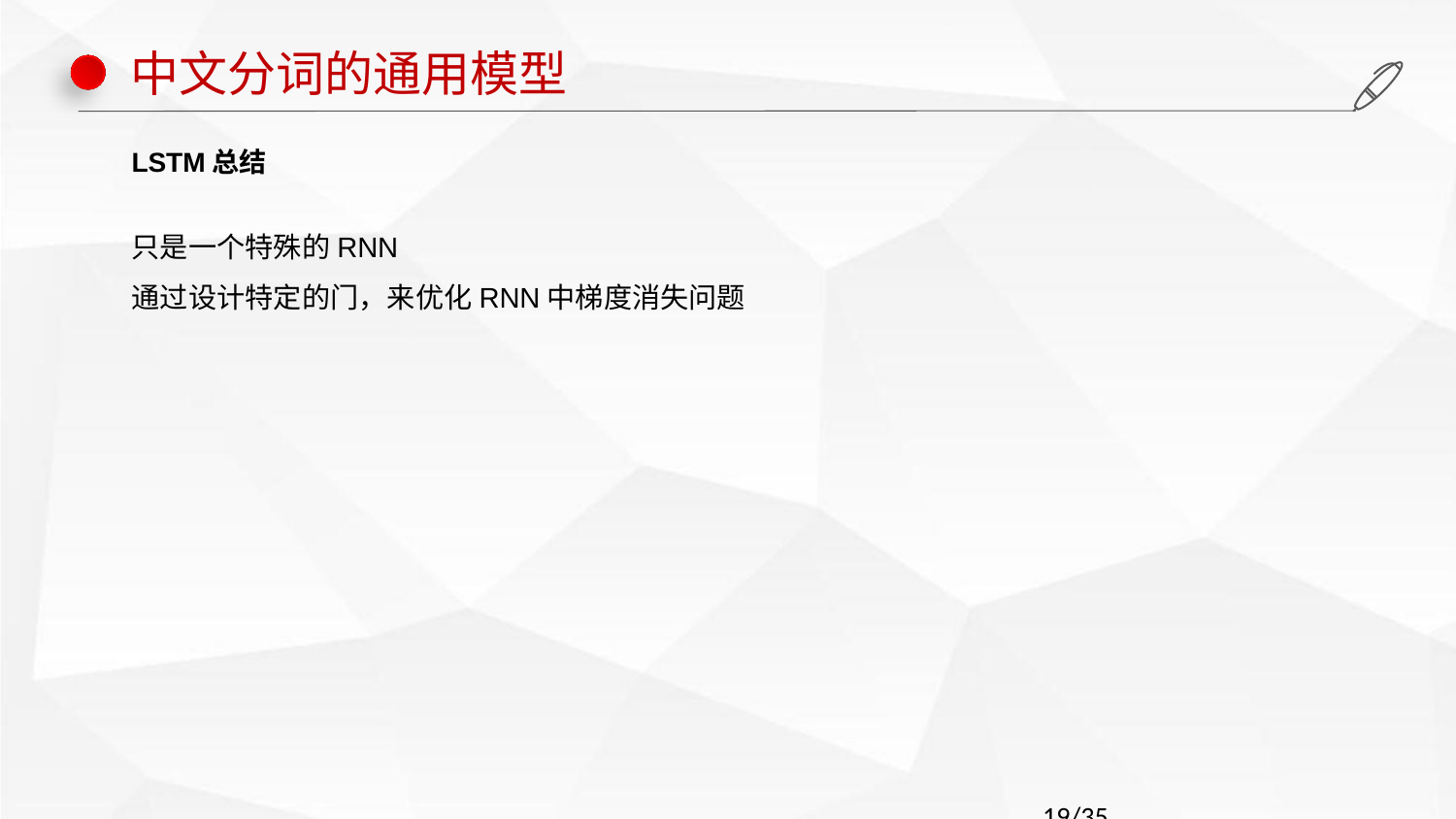

中文分词的通用模型

LSTM总结
只是一个特殊的RNN
通过设计特定的门，来优化RNN中梯度消失问题
		19/35